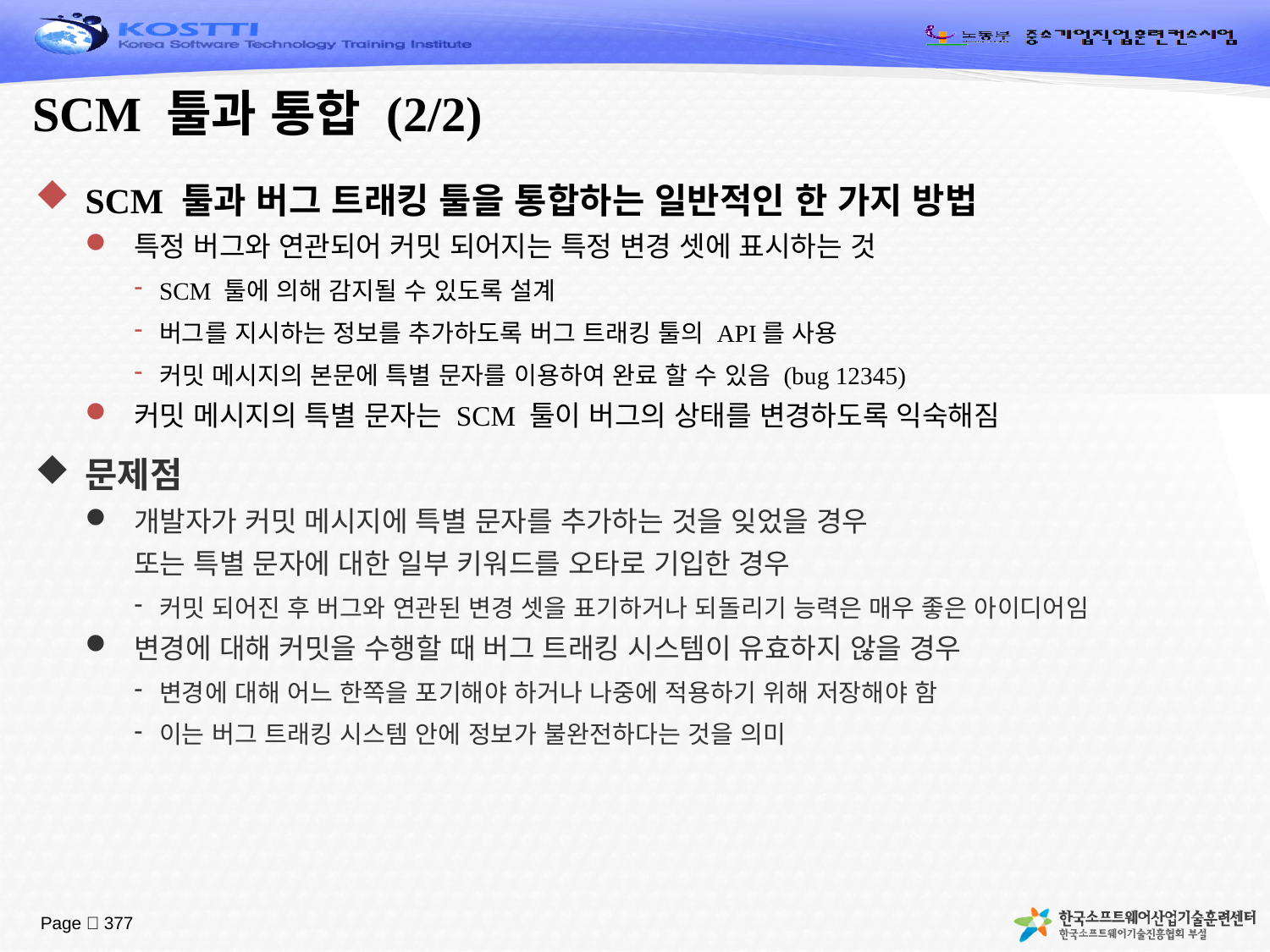

# SCM 툴과 통합 (2/2)
SCM 툴과 버그 트래킹 툴을 통합하는 일반적인 한 가지 방법
특정 버그와 연관되어 커밋 되어지는 특정 변경 셋에 표시하는 것
SCM 툴에 의해 감지될 수 있도록 설계
버그를 지시하는 정보를 추가하도록 버그 트래킹 툴의 API를 사용
커밋 메시지의 본문에 특별 문자를 이용하여 완료 할 수 있음 (bug 12345)
커밋 메시지의 특별 문자는 SCM 툴이 버그의 상태를 변경하도록 익숙해짐
문제점
개발자가 커밋 메시지에 특별 문자를 추가하는 것을 잊었을 경우
	또는 특별 문자에 대한 일부 키워드를 오타로 기입한 경우
커밋 되어진 후 버그와 연관된 변경 셋을 표기하거나 되돌리기 능력은 매우 좋은 아이디어임
변경에 대해 커밋을 수행할 때 버그 트래킹 시스템이 유효하지 않을 경우
변경에 대해 어느 한쪽을 포기해야 하거나 나중에 적용하기 위해 저장해야 함
이는 버그 트래킹 시스템 안에 정보가 불완전하다는 것을 의미